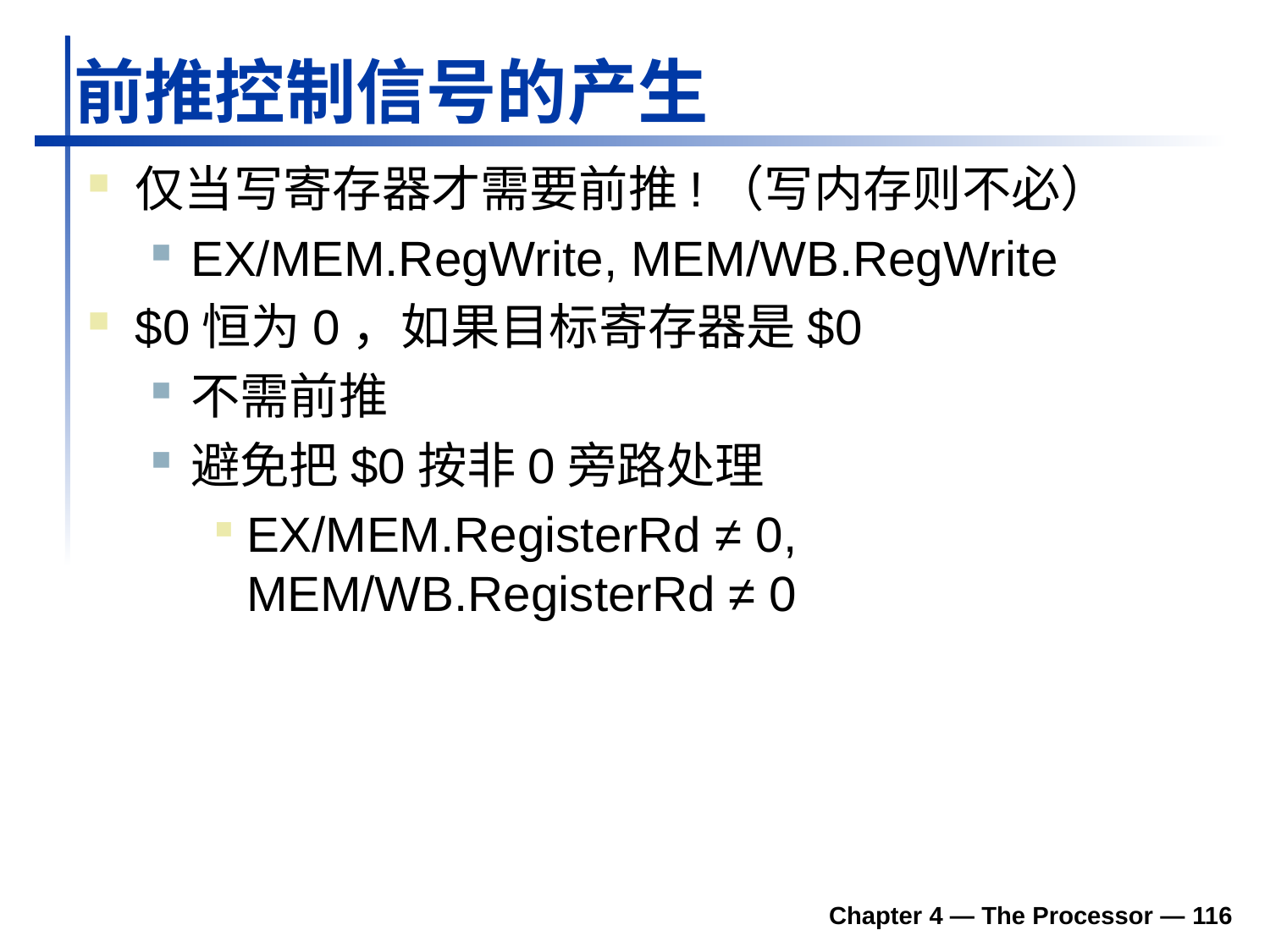

# 前推控制信号的产生
仅当写寄存器才需要前推!（写内存则不必）
EX/MEM.RegWrite, MEM/WB.RegWrite
$0恒为0，如果目标寄存器是$0
不需前推
避免把$0按非0旁路处理
EX/MEM.RegisterRd ≠ 0,
MEM/WB.RegisterRd ≠ 0
Chapter 4 — The Processor — 116